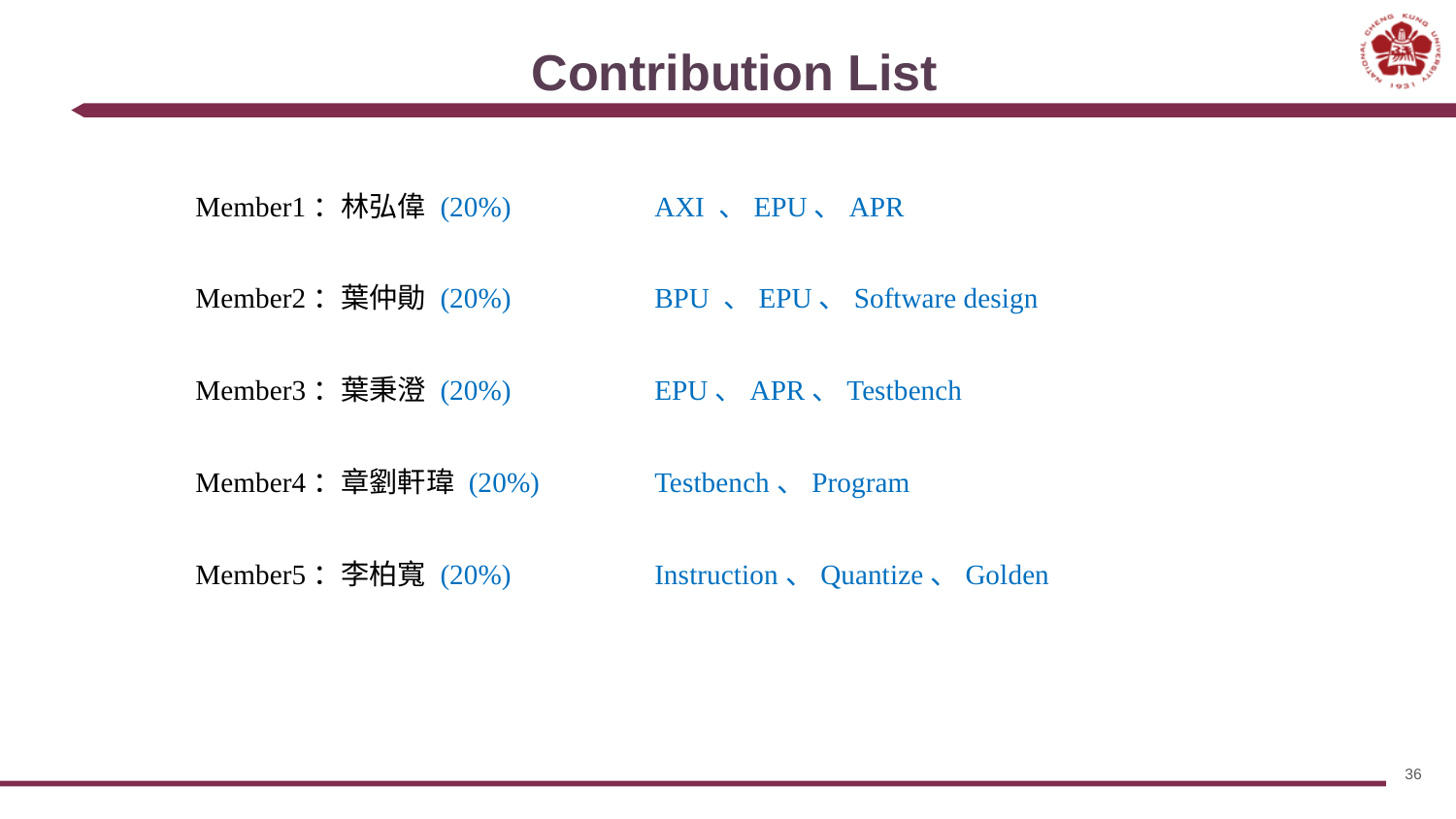

# Contribution List
Member1：林弘偉 (20%)
Member2：葉仲勛 (20%)
Member3：葉秉澄 (20%)
Member4：章劉軒瑋 (20%)
Member5：李柏寬 (20%)
	AXI 、EPU、APR
  	BPU 、EPU、Software design
  	EPU、APR、Testbench
  	Testbench、Program
  	Instruction、Quantize、Golden

36